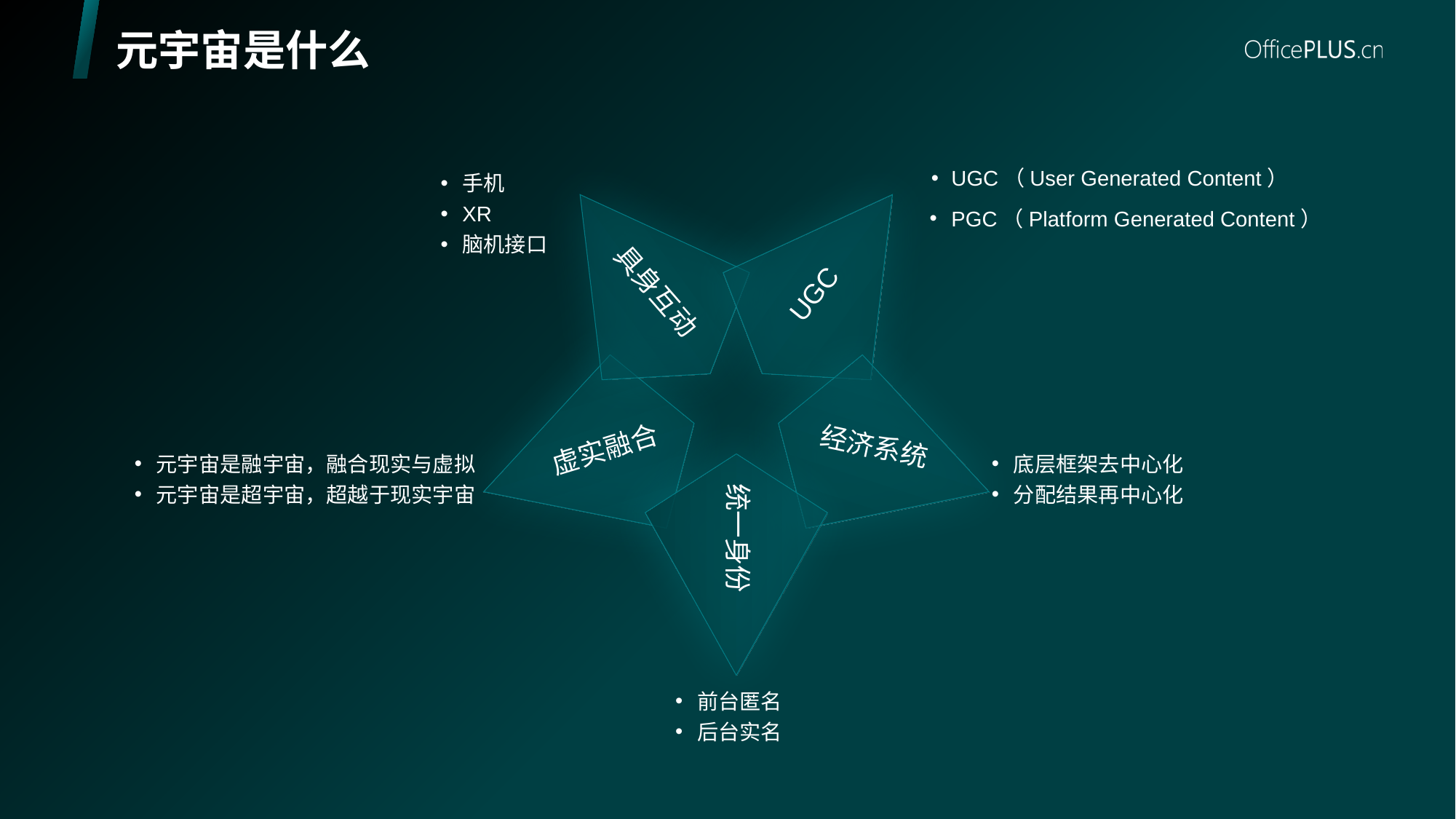

# 元宇宙是什么
手机
XR
脑机接口
UGC（User Generated Content）

具身互动

UGC
PGC（Platform Generated Content）

虚实融合

经济系统
元宇宙是融宇宙，融合现实与虚拟
元宇宙是超宇宙，超越于现实宇宙
底层框架去中心化
分配结果再中心化

统一身份
前台匿名
后台实名